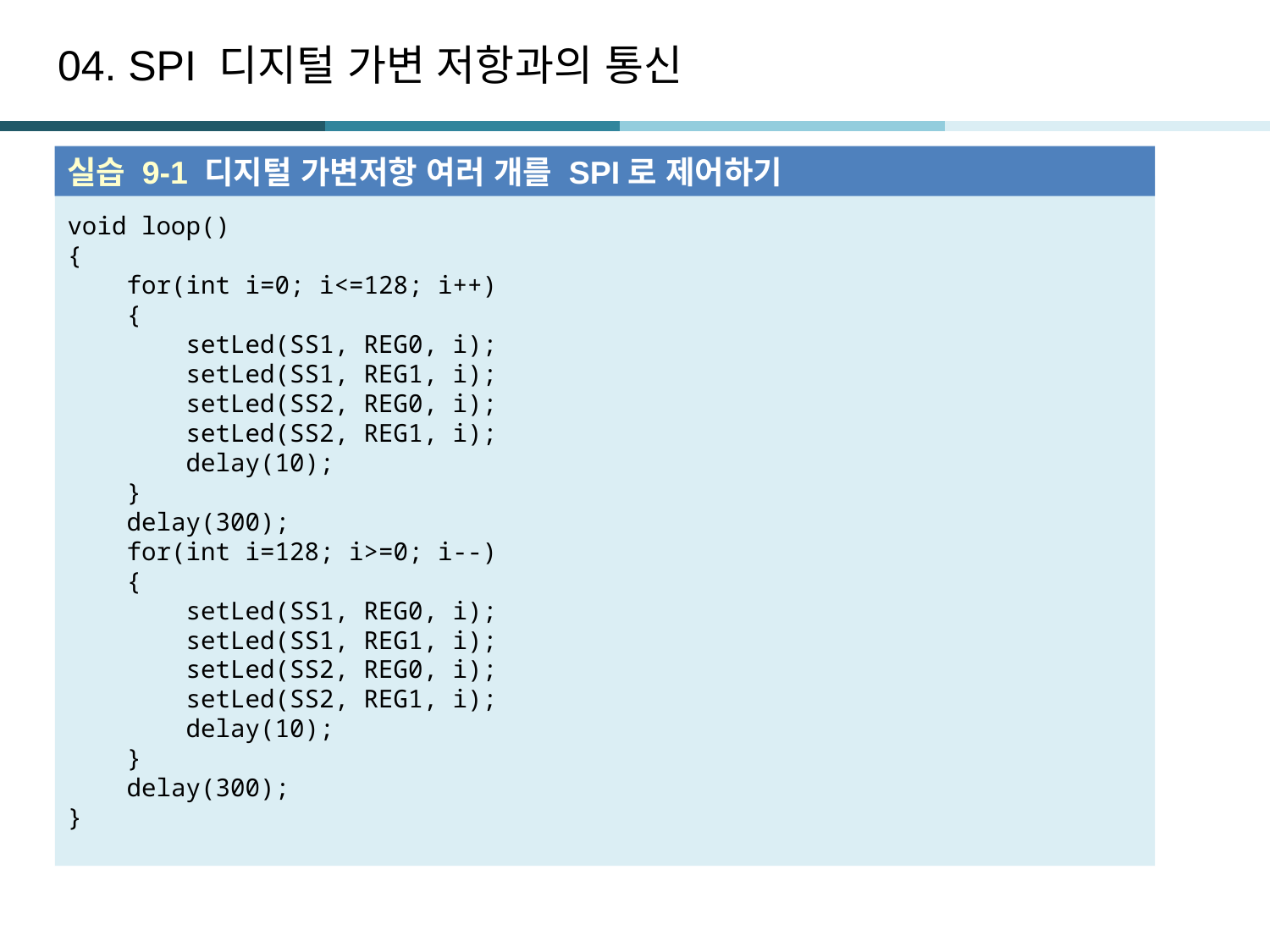

# 04. SPI 디지털 가변 저항과의 통신
실습 9-1 디지털 가변저항 여러 개를 SPI로 제어하기

void loop()
{
    for(int i=0; i<=128; i++)
    {
        setLed(SS1, REG0, i);
        setLed(SS1, REG1, i);
        setLed(SS2, REG0, i);
        setLed(SS2, REG1, i);
        delay(10);
    }
    delay(300);
    for(int i=128; i>=0; i--)
    {
        setLed(SS1, REG0, i);
        setLed(SS1, REG1, i);
        setLed(SS2, REG0, i);
        setLed(SS2, REG1, i);
        delay(10);
    }
    delay(300);
}